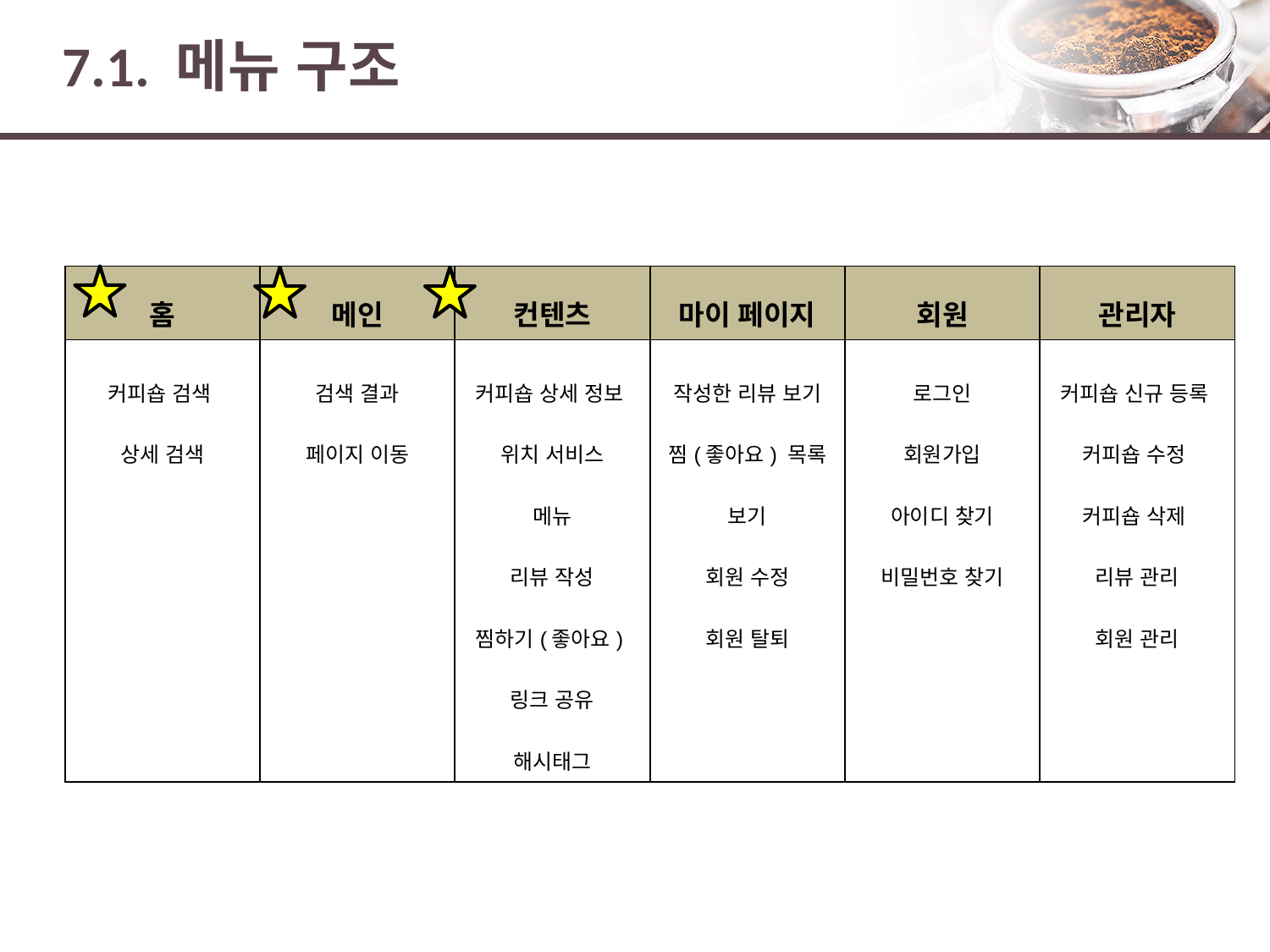

# 7.1. 메뉴 구조
| 홈 | 메인 | 컨텐츠 | 마이 페이지 | 회원 | 관리자 |
| --- | --- | --- | --- | --- | --- |
| 커피숍 검색 상세 검색 | 검색 결과 페이지 이동 | 커피숍 상세 정보 위치 서비스 메뉴 리뷰 작성 찜하기(좋아요) 링크 공유 해시태그 | 작성한 리뷰 보기 찜(좋아요) 목록 보기 회원 수정 회원 탈퇴 | 로그인 회원가입 아이디 찾기 비밀번호 찾기 | 커피숍 신규 등록 커피숍 수정 커피숍 삭제 리뷰 관리 회원 관리 |